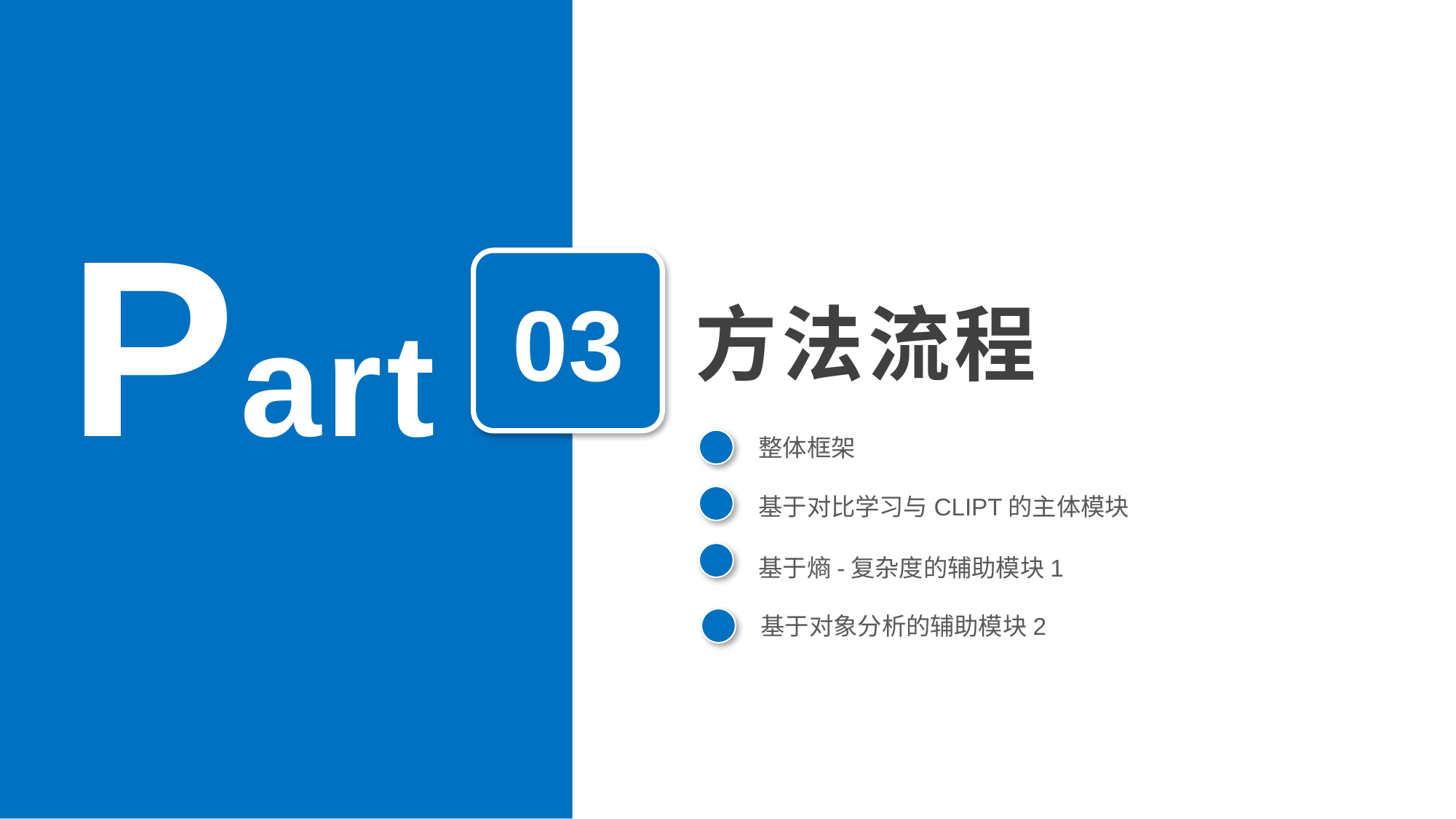

Part

03
方法流程
整体框架

基于对比学习与CLIPT的主体模块

基于熵-复杂度的辅助模块1
基于对象分析的辅助模块2